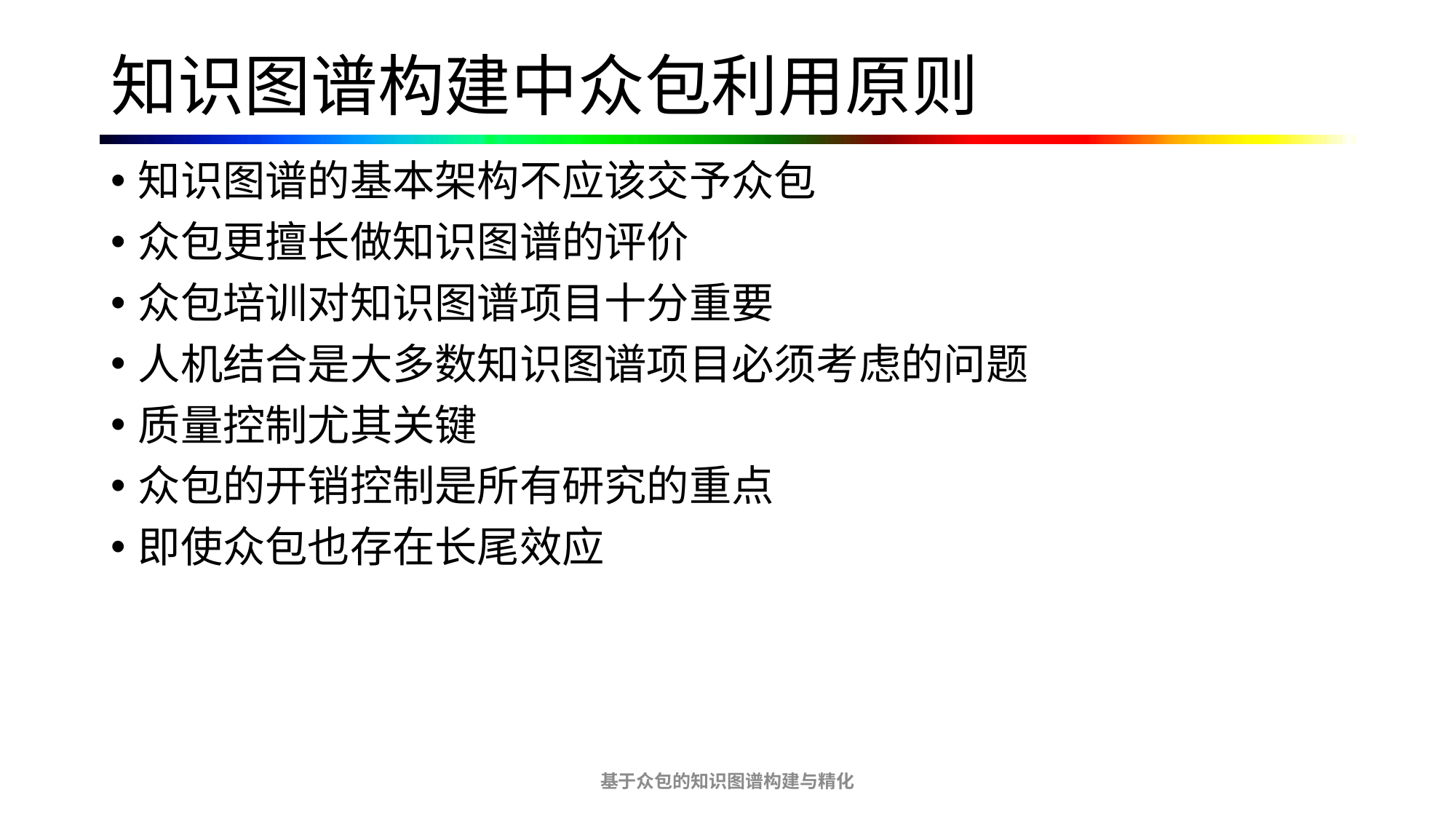

# 知识图谱构建中众包利用原则
知识图谱的基本架构不应该交予众包
众包更擅长做知识图谱的评价
众包培训对知识图谱项目十分重要
人机结合是大多数知识图谱项目必须考虑的问题
质量控制尤其关键
众包的开销控制是所有研究的重点
即使众包也存在长尾效应

基于众包的知识图谱构建与精化
82